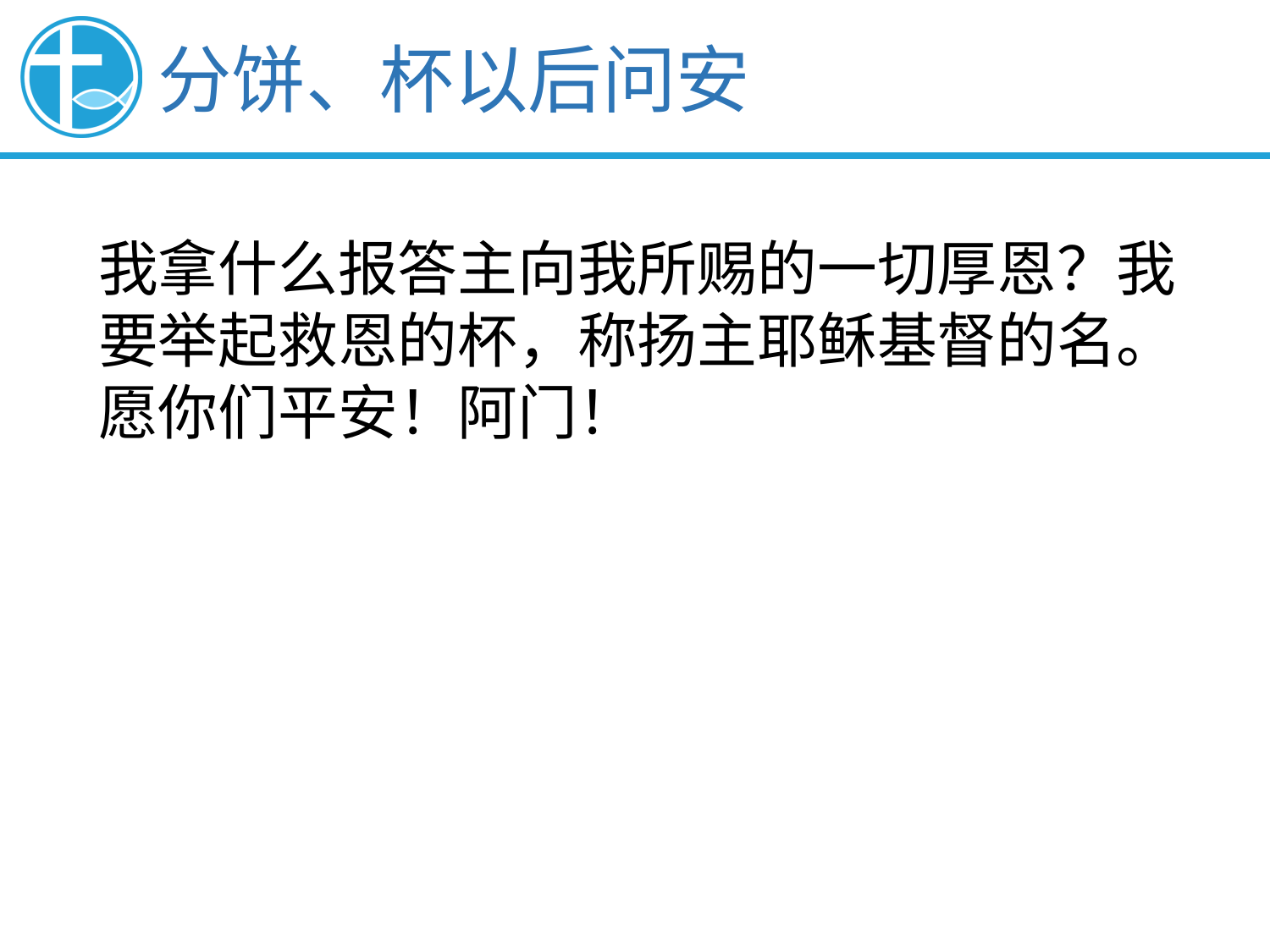

分饼、杯以后问安
我拿什么报答主向我所赐的一切厚恩？我要举起救恩的杯，称扬主耶稣基督的名。
愿你们平安！阿门！